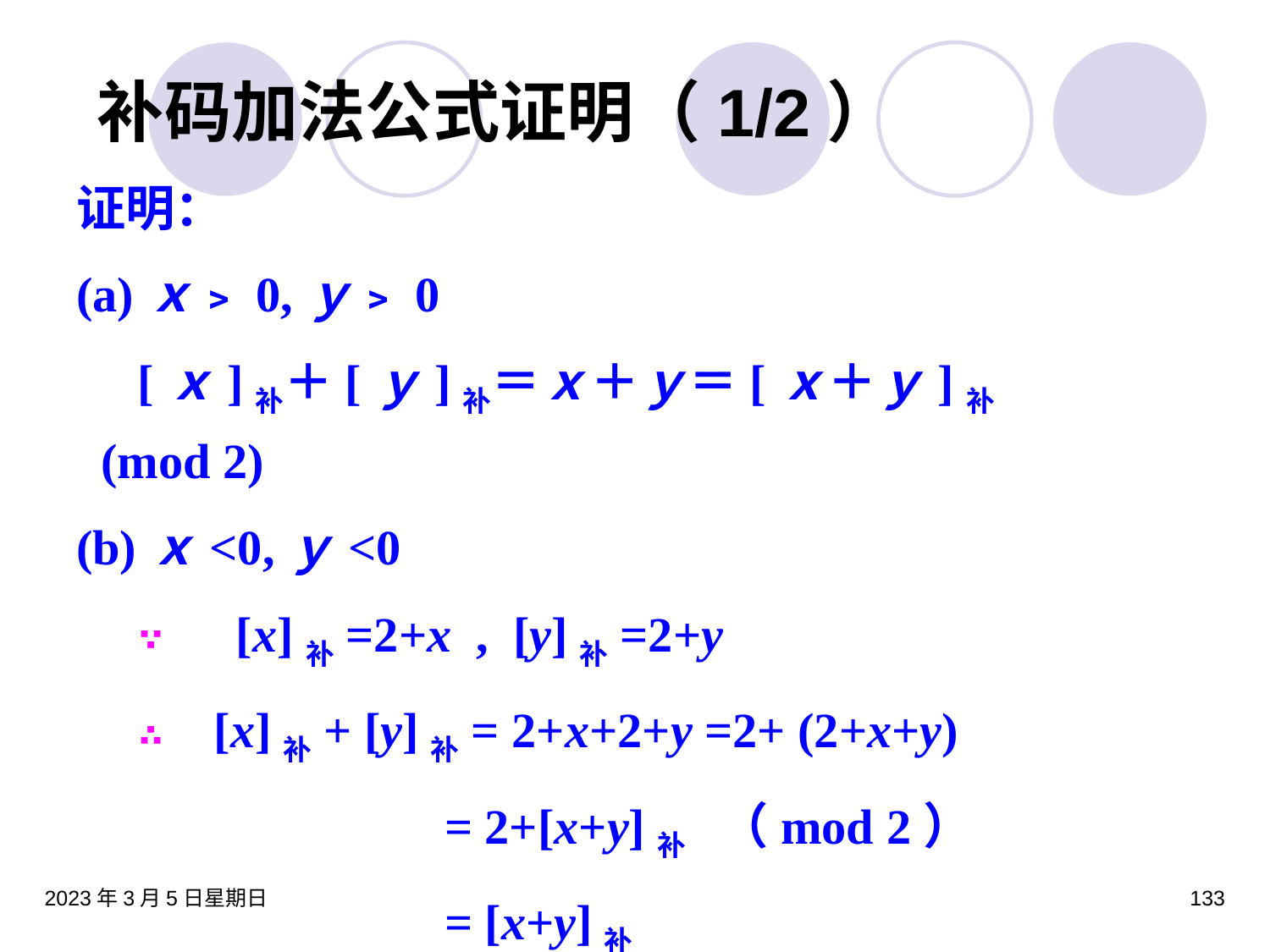

补码加法公式证明（1/2）
证明：
(a)ｘ﹥0,ｙ﹥0
     [ｘ]补＋[ｙ]补＝ｘ＋ｙ＝[ｘ＋ｙ]补　　　(mod 2)
(b)ｘ<0,ｙ<0
     ∵    [x]补=2+x  ,  [y]补=2+y
     ∴    [x]补+ [y]补= 2+x+2+y =2+ (2+x+y)
                              = 2+[x+y]补   （mod 2）
                              = [x+y]补
2023年3月5日星期日
133